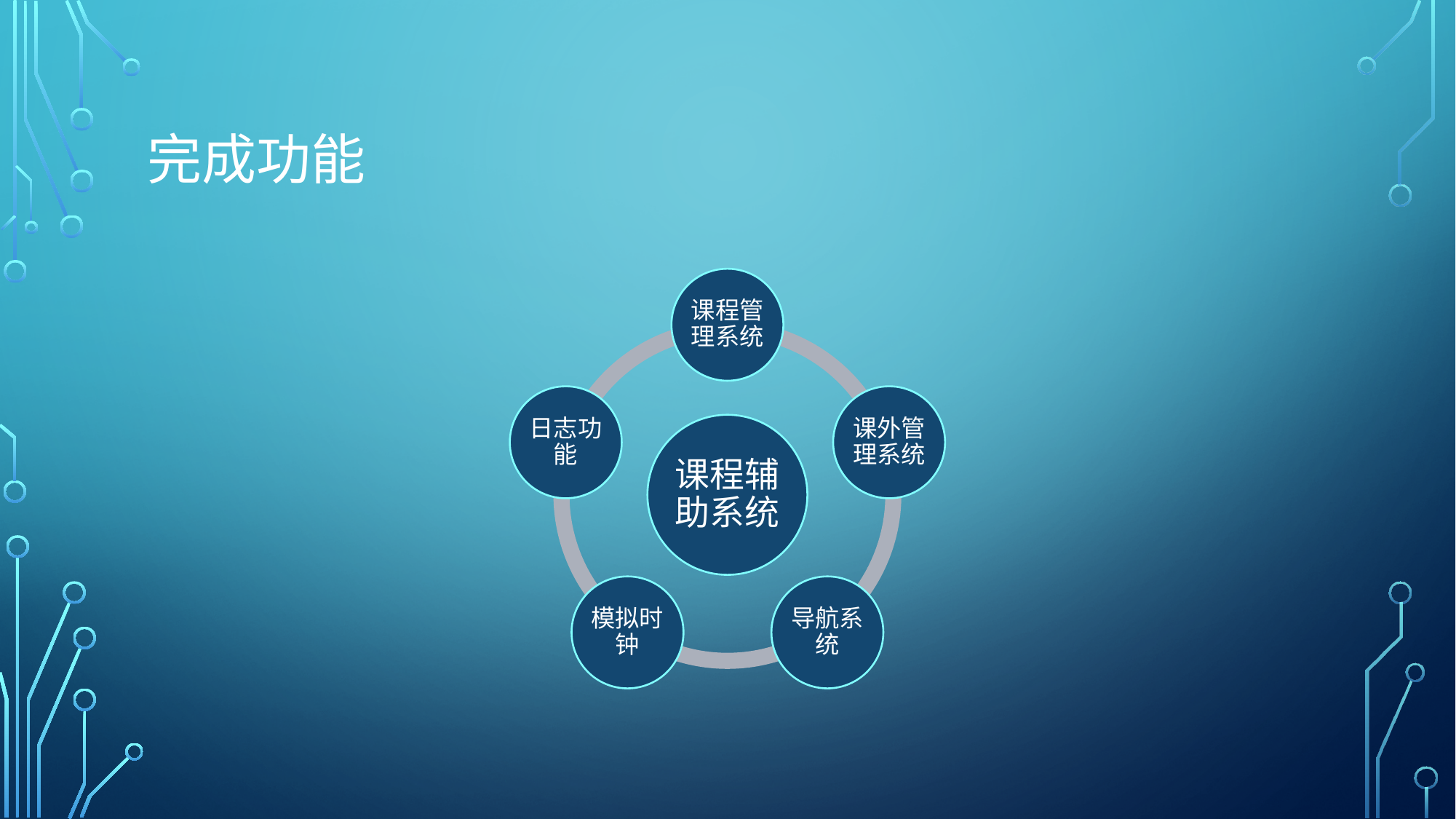

# 完成功能
课程辅助系统
课程管理系统
课外管理系统
导航系统
模拟时钟
日志功能